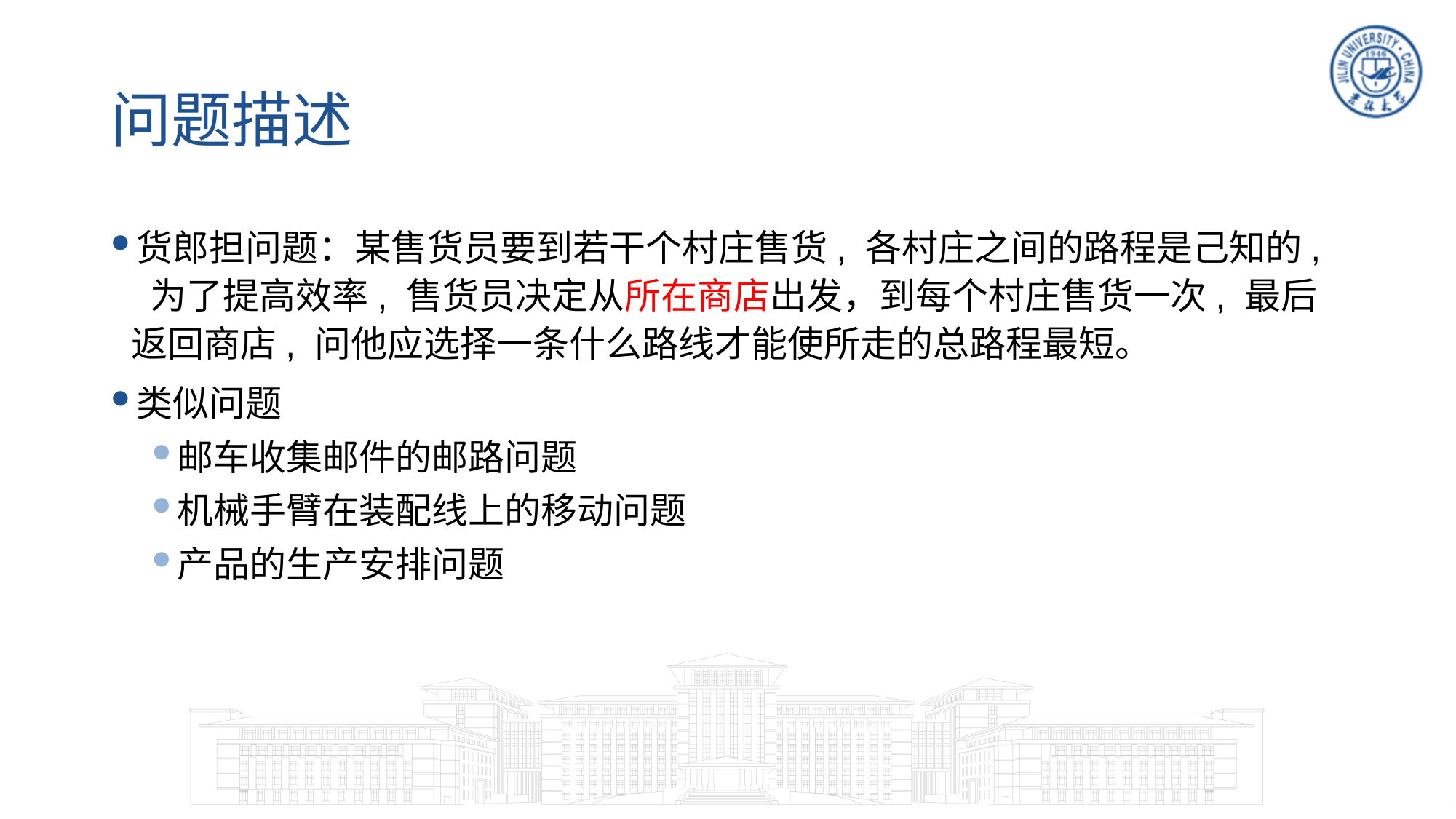

# 问题描述
货郎担问题：某售货员要到若干个村庄售货, 各村庄之间的路程是己知的, 为了提高效率, 售货员决定从所在商店出发，到每个村庄售货一次, 最后返回商店, 问他应选择一条什么路线才能使所走的总路程最短。
类似问题
邮车收集邮件的邮路问题
机械手臂在装配线上的移动问题
产品的生产安排问题
31